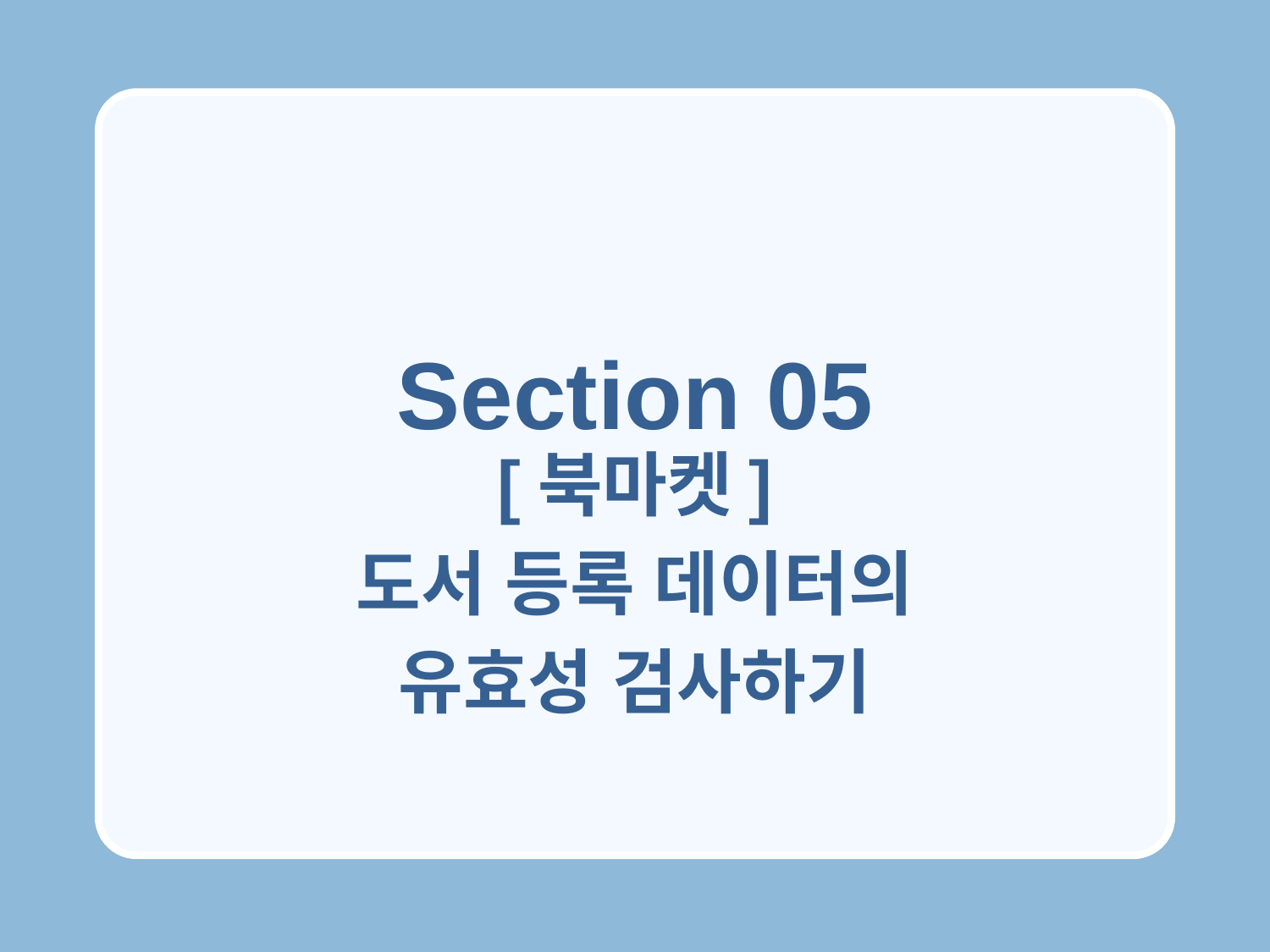

Section 05
[북마켓]
도서 등록 데이터의
유효성 검사하기